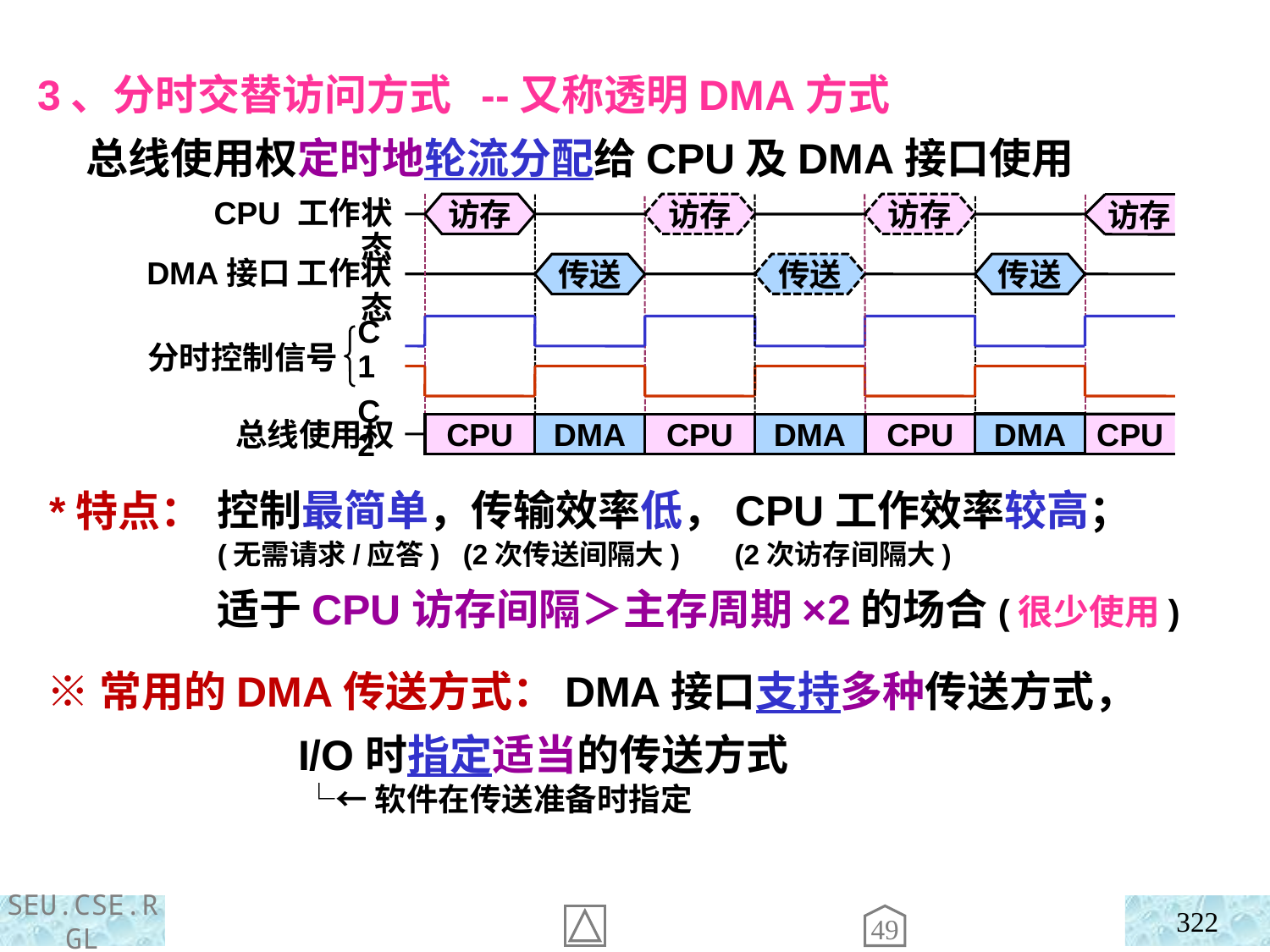

3、分时交替访问方式  --又称透明DMA方式
    总线使用权定时地轮流分配给CPU及DMA接口使用

 *特点：

访存
访存

访存

访存
CPU 工作状态

传送
传送
传送
DMA接口 工作状态

C1
C2

分时控制信号

DMA
DMA
CPU
CPU

CPU
DMA
CPU
总线使用权

控制最简单，传输效率低，CPU工作效率较高；
(无需请求/应答)   (2次传送间隔大)       (2次访存间隔大)
适于CPU访存间隔＞主存周期×2的场合(很少使用)
 ※常用的DMA传送方式：DMA接口支持多种传送方式，
                      I/O时指定适当的传送方式
                                     └←软件在传送准备时指定
322
49